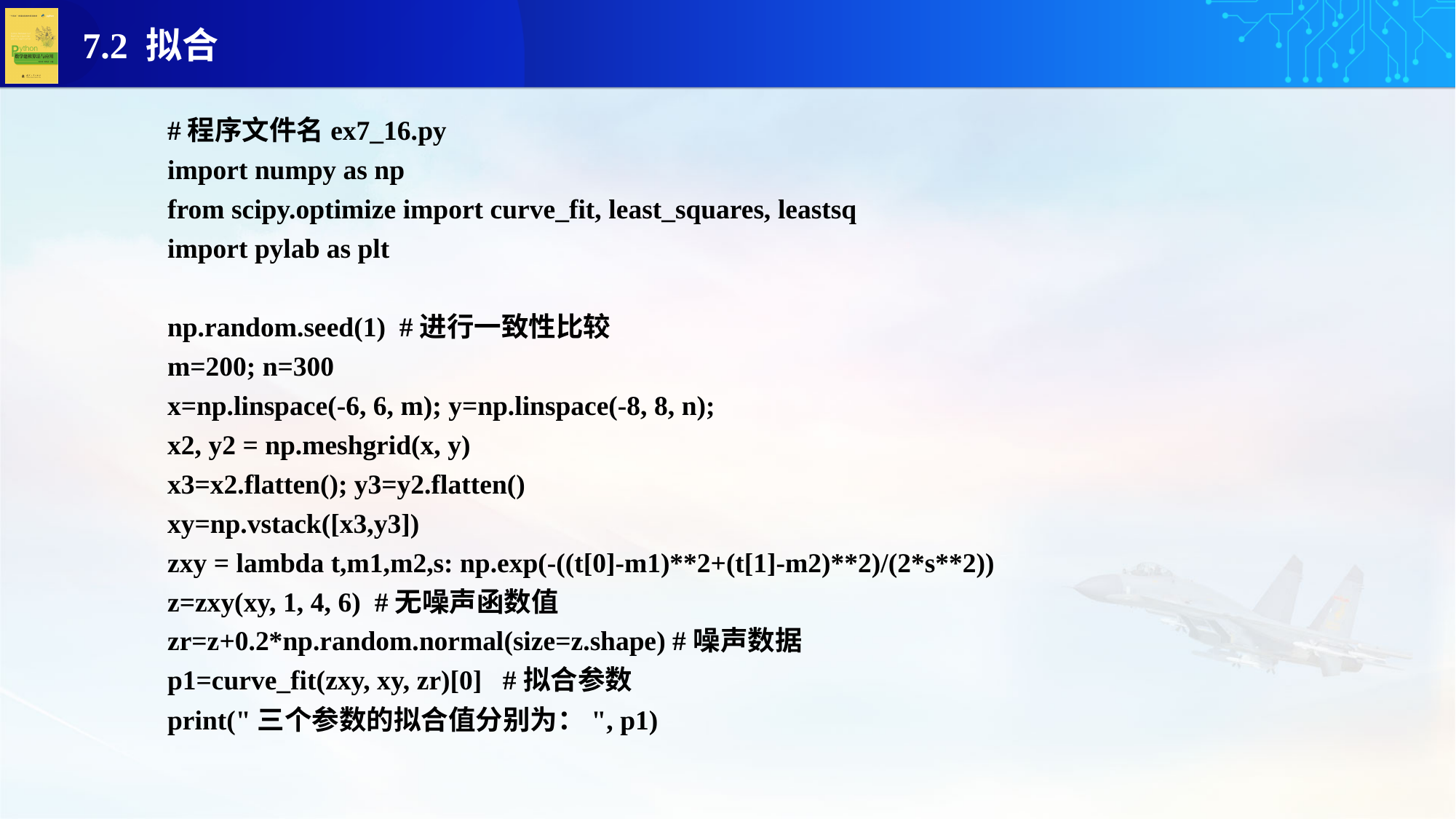

#程序文件名ex7_16.py
import numpy as np
from scipy.optimize import curve_fit, least_squares, leastsq
import pylab as plt

np.random.seed(1)  #进行一致性比较
m=200; n=300
x=np.linspace(-6, 6, m); y=np.linspace(-8, 8, n);
x2, y2 = np.meshgrid(x, y)
x3=x2.flatten(); y3=y2.flatten()
xy=np.vstack([x3,y3])
zxy = lambda t,m1,m2,s: np.exp(-((t[0]-m1)**2+(t[1]-m2)**2)/(2*s**2))
z=zxy(xy, 1, 4, 6)  #无噪声函数值
zr=z+0.2*np.random.normal(size=z.shape) #噪声数据
p1=curve_fit(zxy, xy, zr)[0]   #拟合参数
print("三个参数的拟合值分别为：", p1)